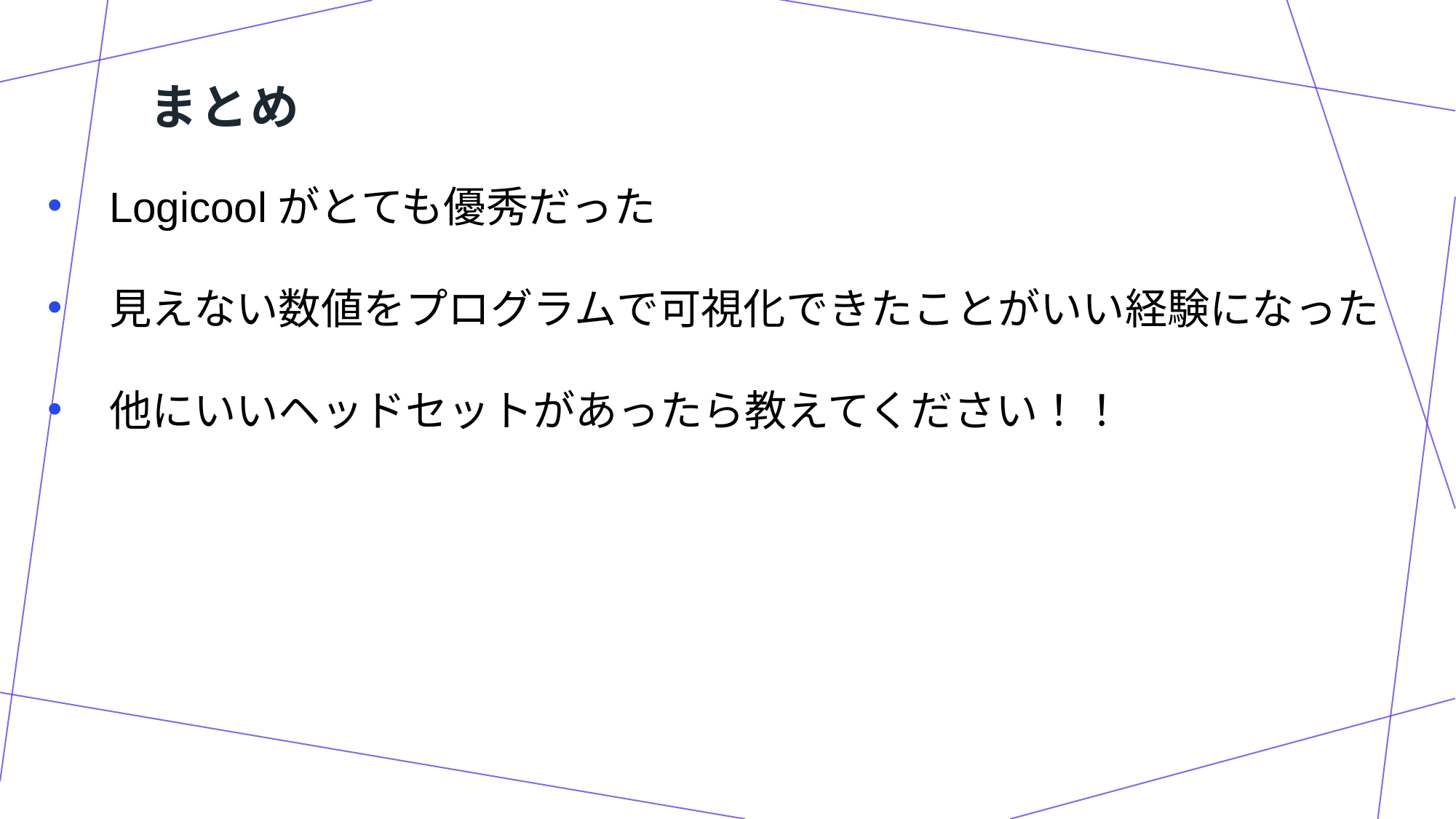

# まとめ
Logicoolがとても優秀だった

見えない数値をプログラムで可視化できたことがいい経験になった

他にいいヘッドセットがあったら教えてください！！